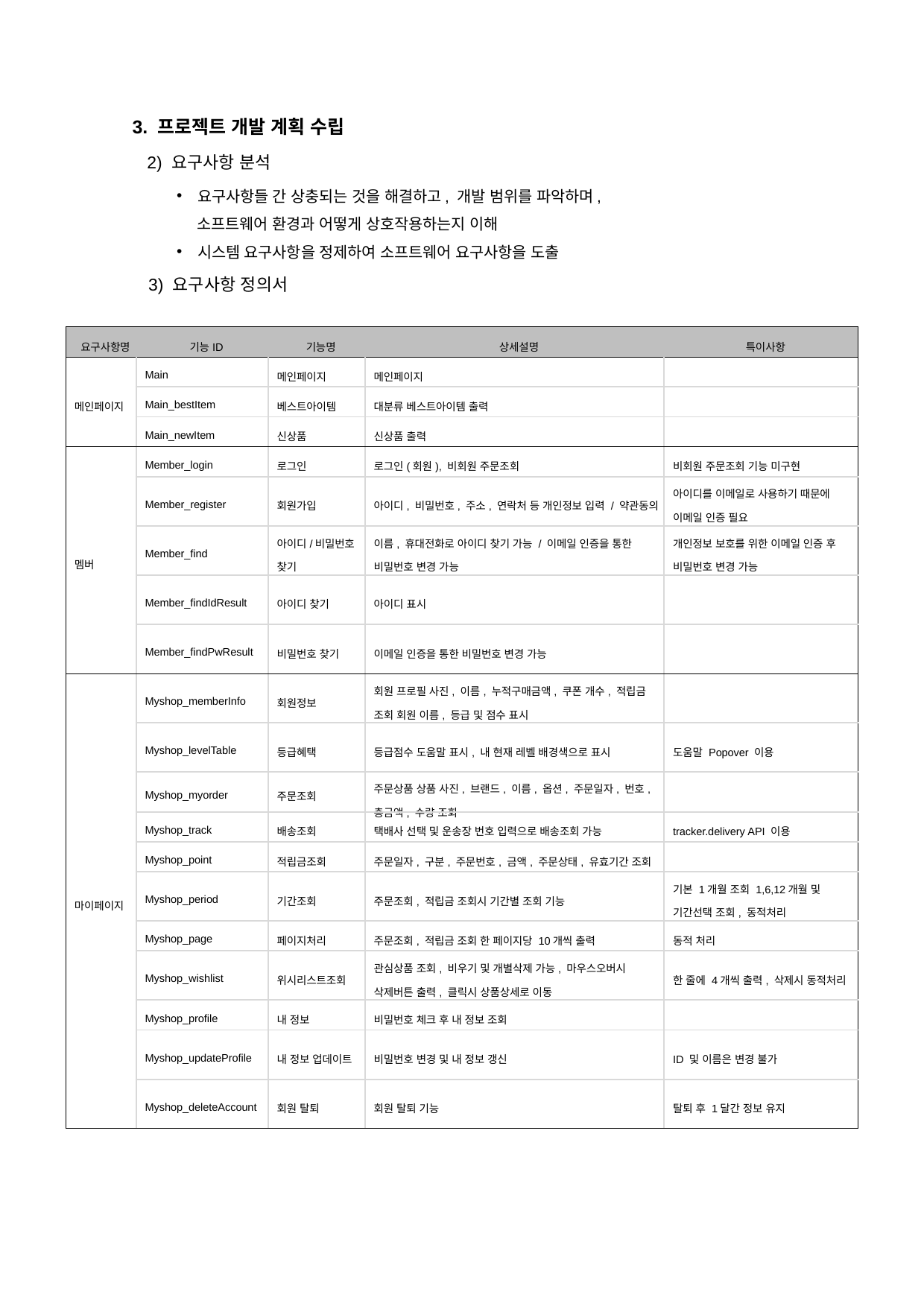

3. 프로젝트 개발 계획 수립
2) 요구사항 분석
요구사항들 간 상충되는 것을 해결하고, 개발 범위를 파악하며,
    소프트웨어 환경과 어떻게 상호작용하는지 이해
시스템 요구사항을 정제하여 소프트웨어 요구사항을 도출
3) 요구사항 정의서
| 요구사항명 | 기능ID | 기능명 | 상세설명 | 특이사항 |
| --- | --- | --- | --- | --- |
| 메인페이지 | Main | 메인페이지 | 메인페이지 |  |
|  | Main\_bestItem | 베스트아이템 | 대분류 베스트아이템 출력 |  |
|  | Main\_newItem | 신상품 | 신상품 출력 |  |
| 멤버 | Member\_login | 로그인 | 로그인(회원), 비회원 주문조회 | 비회원 주문조회 기능 미구현 |
|  | Member\_register | 회원가입 | 아이디, 비밀번호, 주소, 연락처 등 개인정보 입력 / 약관동의 | 아이디를 이메일로 사용하기 때문에 이메일 인증 필요 |
|  | Member\_find | 아이디/비밀번호 찾기 | 이름, 휴대전화로 아이디 찾기 가능 / 이메일 인증을 통한 비밀번호 변경 가능 | 개인정보 보호를 위한 이메일 인증 후 비밀번호 변경 가능 |
|  | Member\_findIdResult | 아이디 찾기 | 아이디 표시 |  |
|  | Member\_findPwResult | 비밀번호 찾기 | 이메일 인증을 통한 비밀번호 변경 가능 |  |
| 마이페이지 | Myshop\_memberInfo | 회원정보 | 회원 프로필 사진, 이름, 누적구매금액, 쿠폰 개수, 적립금 조회 회원 이름, 등급 및 점수 표시 |  |
|  | Myshop\_levelTable | 등급혜택 | 등급점수 도움말 표시, 내 현재 레벨 배경색으로 표시 | 도움말 Popover 이용 |
|  | Myshop\_myorder | 주문조회 | 주문상품 상품 사진, 브랜드, 이름, 옵션, 주문일자, 번호, 총금액, 수량 조회 |  |
|  | Myshop\_track | 배송조회 | 택배사 선택 및 운송장 번호 입력으로 배송조회 가능 | tracker.delivery API 이용 |
|  | Myshop\_point | 적립금조회 | 주문일자, 구분, 주문번호, 금액, 주문상태, 유효기간 조회 |  |
|  | Myshop\_period | 기간조회 | 주문조회, 적립금 조회시 기간별 조회 기능 | 기본 1개월 조회 1,6,12개월 및 기간선택 조회, 동적처리 |
|  | Myshop\_page | 페이지처리 | 주문조회, 적립금 조회 한 페이지당 10개씩 출력 | 동적 처리 |
|  | Myshop\_wishlist | 위시리스트조회 | 관심상품 조회, 비우기 및 개별삭제 가능, 마우스오버시 삭제버튼 출력, 클릭시 상품상세로 이동 | 한 줄에 4개씩 출력, 삭제시 동적처리 |
|  | Myshop\_profile | 내 정보 | 비밀번호 체크 후 내 정보 조회 |  |
|  | Myshop\_updateProfile | 내 정보 업데이트 | 비밀번호 변경 및 내 정보 갱신 | ID 및 이름은 변경 불가 |
|  | Myshop\_deleteAccount | 회원 탈퇴 | 회원 탈퇴 기능 | 탈퇴 후 1달간 정보 유지 |